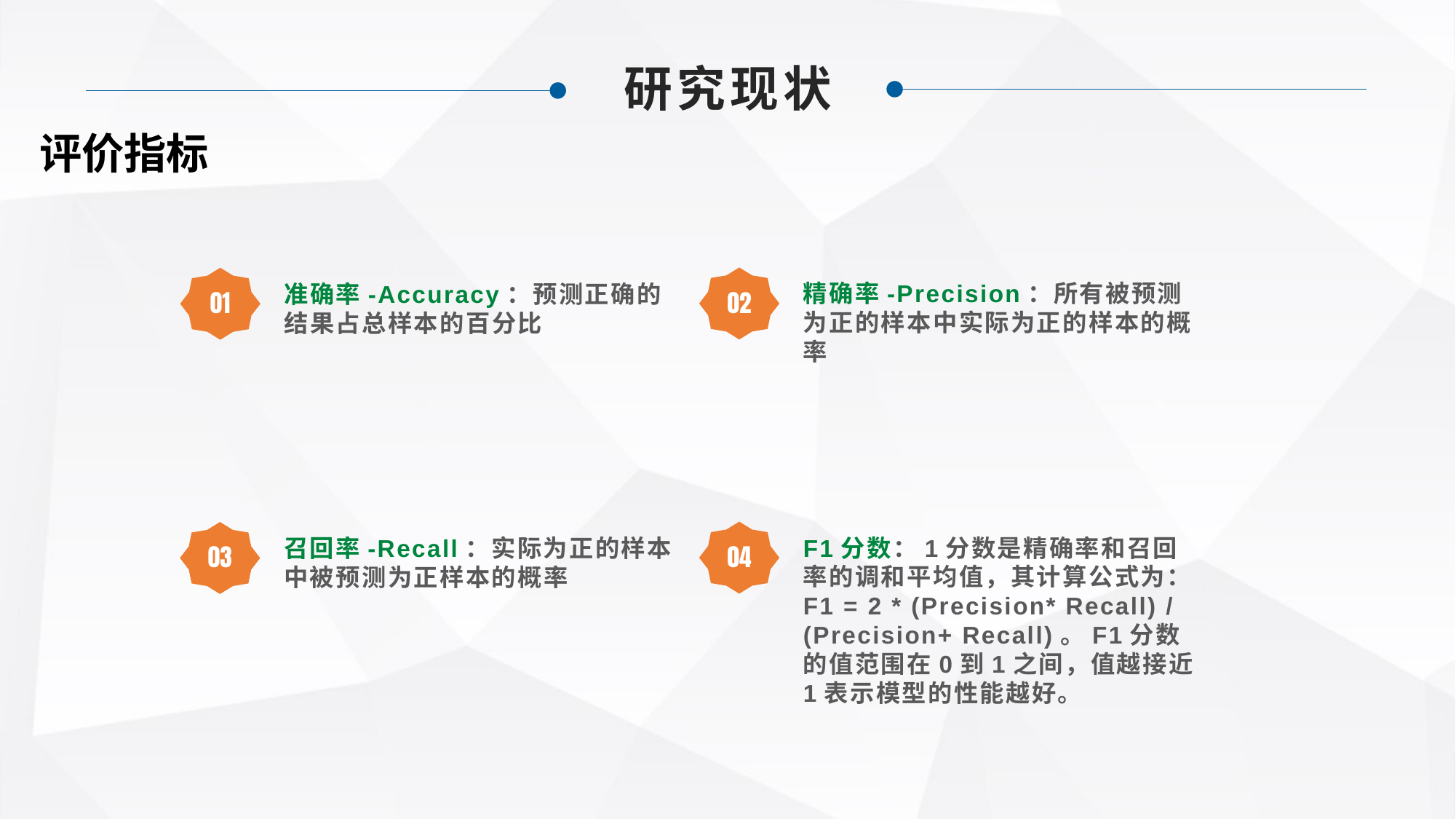

研究现状

评价指标
02
01
精确率-Precision：所有被预测为正的样本中实际为正的样本的概率
准确率-Accuracy：预测正确的结果占总样本的百分比
04
03
F1分数：1分数是精确率和召回率的调和平均值，其计算公式为：F1 = 2 * (Precision* Recall) / (Precision+ Recall)。F1分数的值范围在0到1之间，值越接近1表示模型的性能越好。
召回率-Recall：实际为正的样本中被预测为正样本的概率